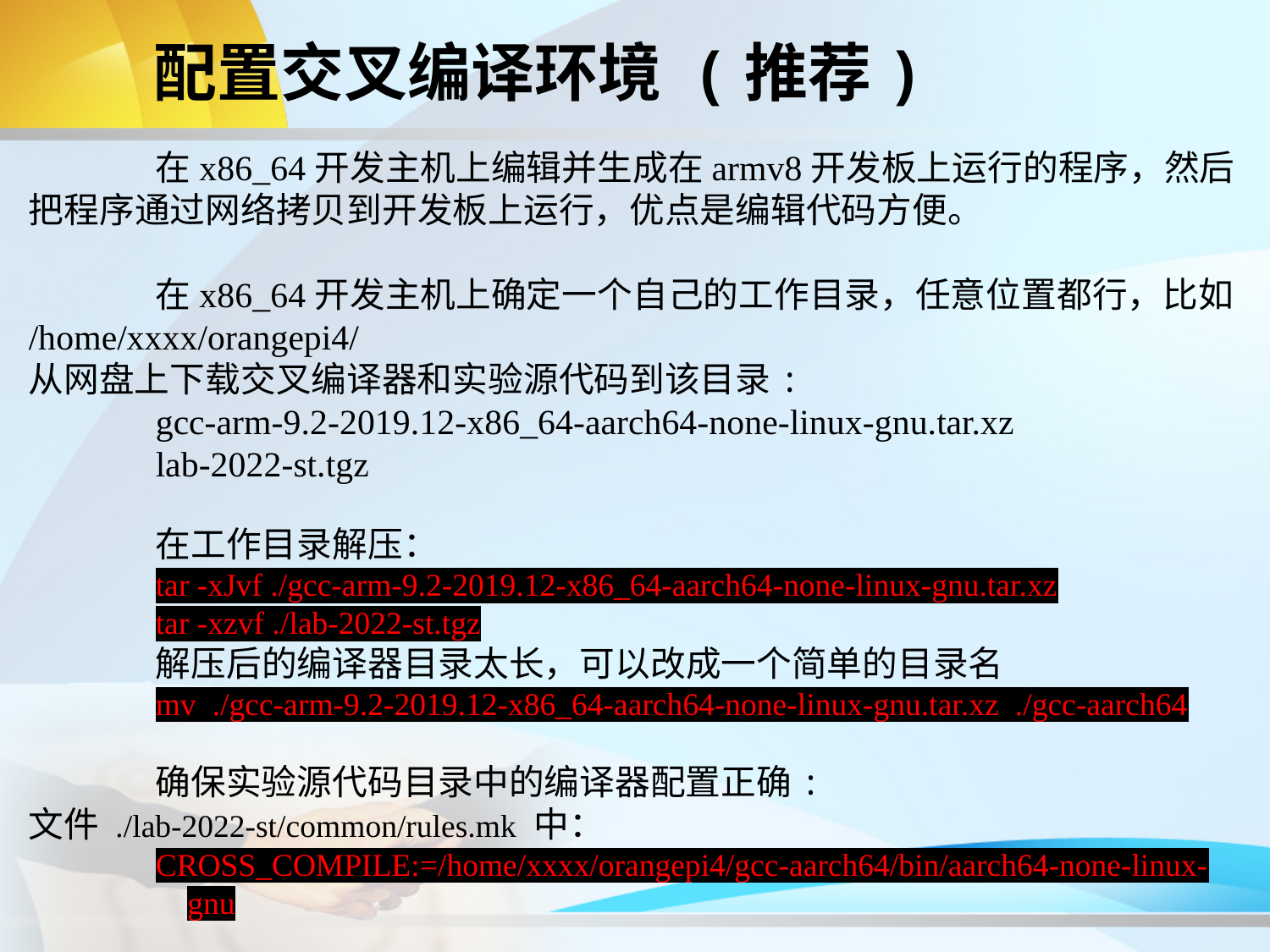

# 配置交叉编译环境 (推荐)
	在x86_64开发主机上编辑并生成在armv8开发板上运行的程序，然后把程序通过网络拷贝到开发板上运行，优点是编辑代码方便。

	在x86_64开发主机上确定一个自己的工作目录，任意位置都行，比如 /home/xxxx/orangepi4/
从网盘上下载交叉编译器和实验源代码到该目录:
	gcc-arm-9.2-2019.12-x86_64-aarch64-none-linux-gnu.tar.xz
	lab-2022-st.tgz

	在工作目录解压：
tar -xJvf ./gcc-arm-9.2-2019.12-x86_64-aarch64-none-linux-gnu.tar.xz
tar -xzvf ./lab-2022-st.tgz
	解压后的编译器目录太长，可以改成一个简单的目录名
mv  ./gcc-arm-9.2-2019.12-x86_64-aarch64-none-linux-gnu.tar.xz  ./gcc-aarch64

	确保实验源代码目录中的编译器配置正确:
文件 ./lab-2022-st/common/rules.mk 中：
CROSS_COMPILE:=/home/xxxx/orangepi4/gcc-aarch64/bin/aarch64-none-linux-gnu